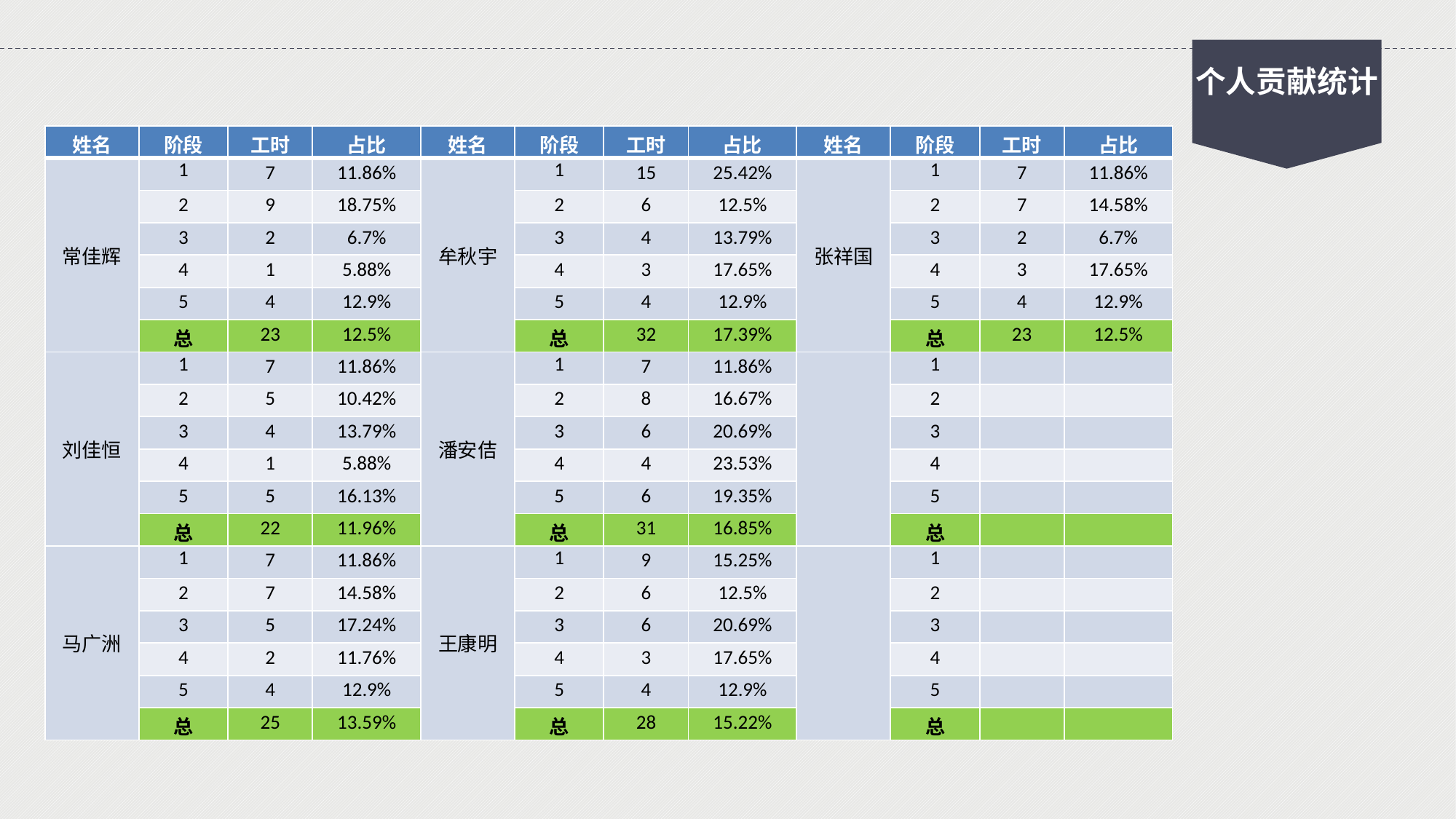

个人贡献统计
| 姓名 | 阶段 | 工时 | 占比 |
| --- | --- | --- | --- |
| 常佳辉 | 1 | 7 | 11.86% |
|  | 2 | 9 | 18.75% |
|  | 3 | 2 | 6.7% |
|  | 4 | 1 | 5.88% |
|  | 5 | 4 | 12.9% |
|  | 总 | 23 | 12.5% |
| 刘佳恒 | 1 | 7 | 11.86% |
|  | 2 | 5 | 10.42% |
|  | 3 | 4 | 13.79% |
|  | 4 | 1 | 5.88% |
|  | 5 | 5 | 16.13% |
|  | 总 | 22 | 11.96% |
| 马广洲 | 1 | 7 | 11.86% |
|  | 2 | 7 | 14.58% |
|  | 3 | 5 | 17.24% |
|  | 4 | 2 | 11.76% |
|  | 5 | 4 | 12.9% |
|  | 总 | 25 | 13.59% |
| 姓名 | 阶段 | 工时 | 占比 |
| --- | --- | --- | --- |
| 牟秋宇 | 1 | 15 | 25.42% |
|  | 2 | 6 | 12.5% |
|  | 3 | 4 | 13.79% |
|  | 4 | 3 | 17.65% |
|  | 5 | 4 | 12.9% |
|  | 总 | 32 | 17.39% |
| 潘安佶 | 1 | 7 | 11.86% |
|  | 2 | 8 | 16.67% |
|  | 3 | 6 | 20.69% |
|  | 4 | 4 | 23.53% |
|  | 5 | 6 | 19.35% |
|  | 总 | 31 | 16.85% |
| 王康明 | 1 | 9 | 15.25% |
|  | 2 | 6 | 12.5% |
|  | 3 | 6 | 20.69% |
|  | 4 | 3 | 17.65% |
|  | 5 | 4 | 12.9% |
|  | 总 | 28 | 15.22% |
| 姓名 | 阶段 | 工时 | 占比 |
| --- | --- | --- | --- |
| 张祥国 | 1 | 7 | 11.86% |
|  | 2 | 7 | 14.58% |
|  | 3 | 2 | 6.7% |
|  | 4 | 3 | 17.65% |
|  | 5 | 4 | 12.9% |
|  | 总 | 23 | 12.5% |
|  | 1 |  |  |
|  | 2 |  |  |
|  | 3 |  |  |
|  | 4 |  |  |
|  | 5 |  |  |
|  | 总 |  |  |
|  | 1 |  |  |
|  | 2 |  |  |
|  | 3 |  |  |
|  | 4 |  |  |
|  | 5 |  |  |
|  | 总 |  |  |